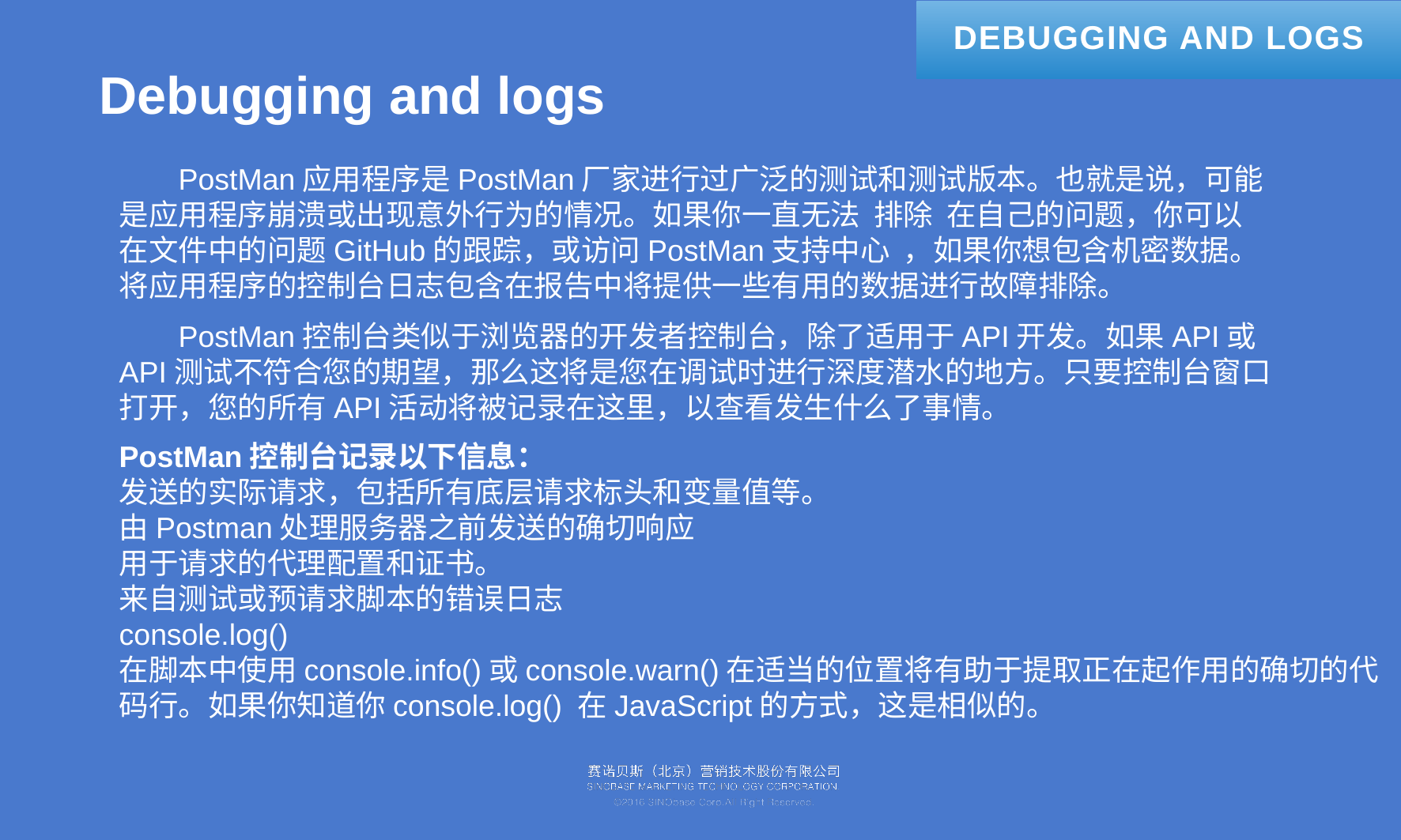

# Debugging and logs
Debugging and logs
PostMan应用程序是PostMan厂家进行过广泛的测试和测试版本。也就是说，可能是应用程序崩溃或出现意外行为的情况。如果你一直无法  排除  在自己的问题，你可以在文件中的问题GitHub的跟踪，或访问PostMan支持中心  ，如果你想包含机密数据。将应用程序的控制台日志包含在报告中将提供一些有用的数据进行故障排除。
PostMan控制台类似于浏览器的开发者控制台，除了适用于API开发。如果API或API测试不符合您的期望，那么这将是您在调试时进行深度潜水的地方。只要控制台窗口打开，您的所有API活动将被记录在这里，以查看发生什么了事情。
PostMan控制台记录以下信息：
发送的实际请求，包括所有底层请求标头和变量值等。
由Postman处理服务器之前发送的确切响应
用于请求的代理配置和证书。
来自测试或预请求脚本的错误日志
console.log()
在脚本中使用console.info()或console.warn()在适当的位置将有助于提取正在起作用的确切的代码行。如果你知道你console.log() 在JavaScript的方式，这是相似的。